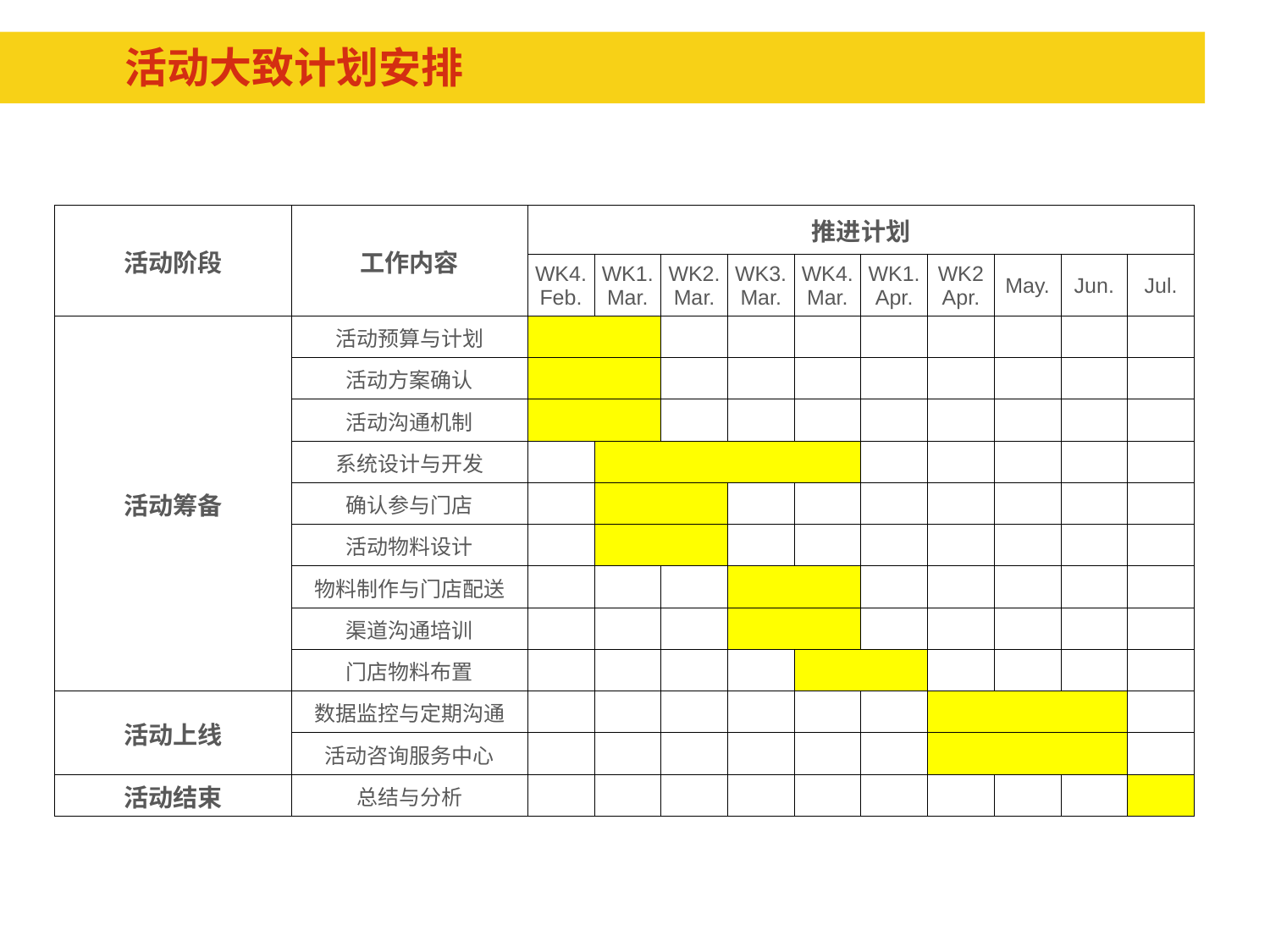

# 活动大致计划安排
| 活动阶段 | 工作内容 | 推进计划 |  |  |  |  |  |  |  |  |  |
| --- | --- | --- | --- | --- | --- | --- | --- | --- | --- | --- | --- |
|  |  | WK4. Feb. | WK1. Mar. | WK2. Mar. | WK3. Mar. | WK4. Mar. | WK1. Apr. | WK2 Apr. | May. | Jun. | Jul. |
| 活动筹备 | 活动预算与计划 |  |  |  |  |  |  |  |  |  |  |
|  | 活动方案确认 |  |  |  |  |  |  |  |  |  |  |
|  | 活动沟通机制 |  |  |  |  |  |  |  |  |  |  |
|  | 系统设计与开发 |  |  |  |  |  |  |  |  |  |  |
|  | 确认参与门店 |  |  |  |  |  |  |  |  |  |  |
|  | 活动物料设计 |  |  |  |  |  |  |  |  |  |  |
|  | 物料制作与门店配送 |  |  |  |  |  |  |  |  |  |  |
|  | 渠道沟通培训 |  |  |  |  |  |  |  |  |  |  |
|  | 门店物料布置 |  |  |  |  |  |  |  |  |  |  |
| 活动上线 | 数据监控与定期沟通 |  |  |  |  |  |  |  |  |  |  |
|  | 活动咨询服务中心 |  |  |  |  |  |  |  |  |  |  |
| 活动结束 | 总结与分析 |  |  |  |  |  |  |  |  |  |  |